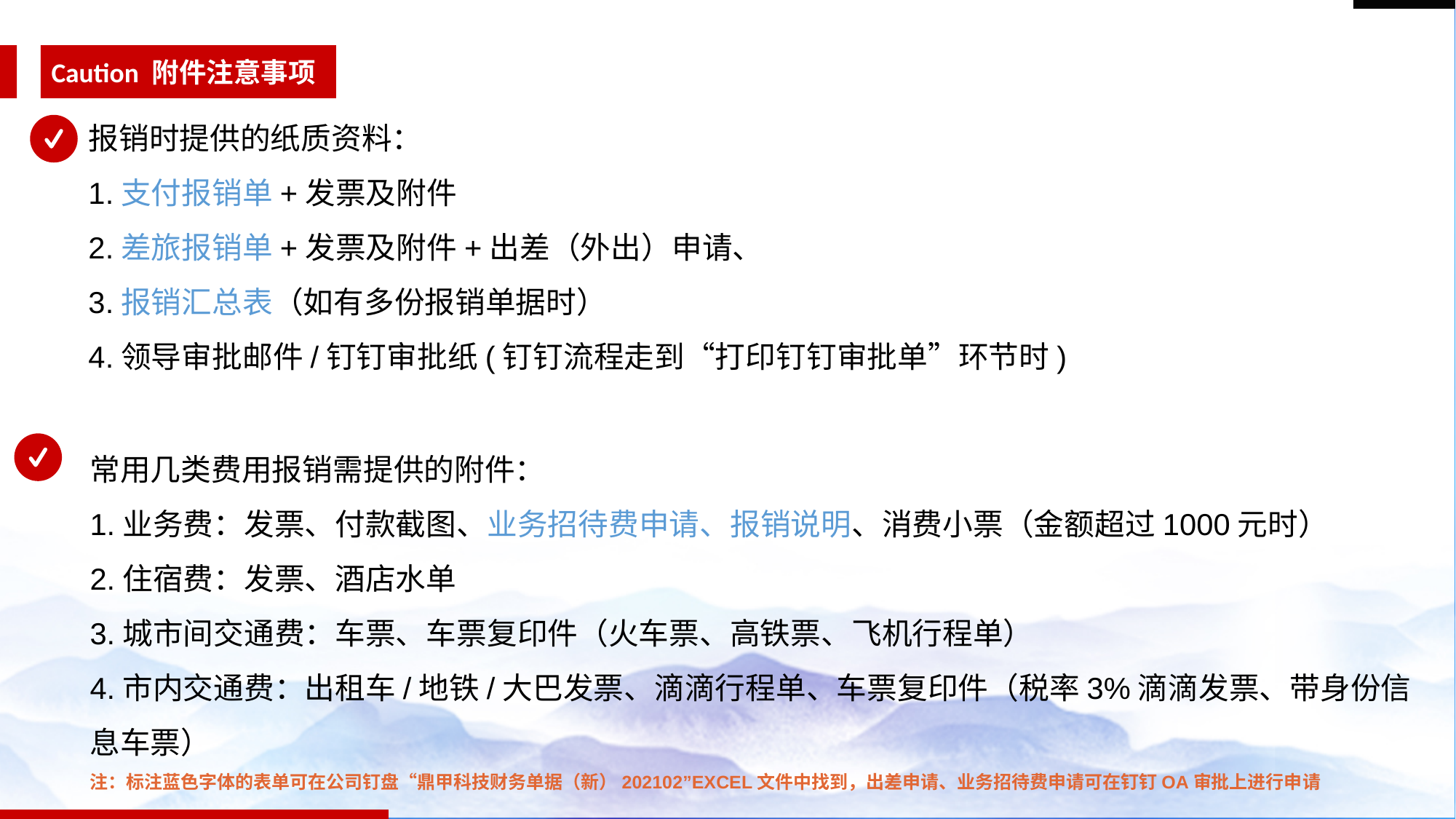

Caution 附件注意事项
报销时提供的纸质资料：
1.支付报销单+发票及附件
2.差旅报销单+发票及附件+出差（外出）申请、
3.报销汇总表（如有多份报销单据时）
4.领导审批邮件/钉钉审批纸(钉钉流程走到“打印钉钉审批单”环节时)

常用几类费用报销需提供的附件：
1.业务费：发票、付款截图、业务招待费申请、报销说明、消费小票（金额超过1000元时）
2.住宿费：发票、酒店水单
3.城市间交通费：车票、车票复印件（火车票、高铁票、飞机行程单）
4.市内交通费：出租车/地铁/大巴发票、滴滴行程单、车票复印件（税率3%滴滴发票、带身份信息车票）
注：标注蓝色字体的表单可在公司钉盘“鼎甲科技财务单据（新）202102”EXCEL文件中找到，出差申请、业务招待费申请可在钉钉OA审批上进行申请